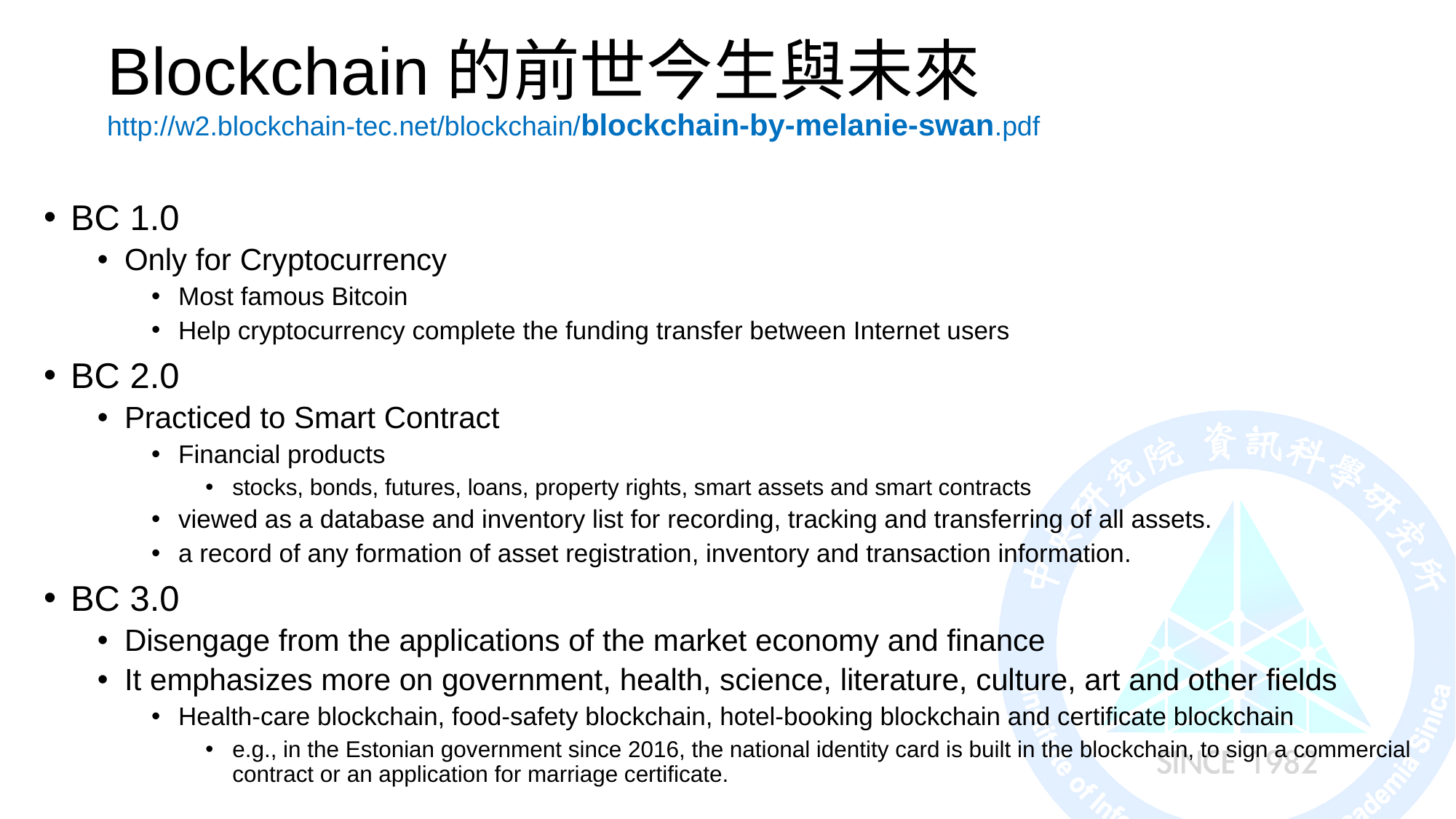

# Blockchain的前世今生與未來 http://w2.blockchain-tec.net/blockchain/blockchain-by-melanie-swan.pdf
BC 1.0
Only for Cryptocurrency
Most famous Bitcoin
Help cryptocurrency complete the funding transfer between Internet users
BC 2.0
Practiced to Smart Contract
Financial products
stocks, bonds, futures, loans, property rights, smart assets and smart contracts
viewed as a database and inventory list for recording, tracking and transferring of all assets.
a record of any formation of asset registration, inventory and transaction information.
BC 3.0
Disengage from the applications of the market economy and finance
It emphasizes more on government, health, science, literature, culture, art and other fields
Health-care blockchain, food-safety blockchain, hotel-booking blockchain and certificate blockchain
e.g., in the Estonian government since 2016, the national identity card is built in the blockchain, to sign a commercial contract or an application for marriage certificate.